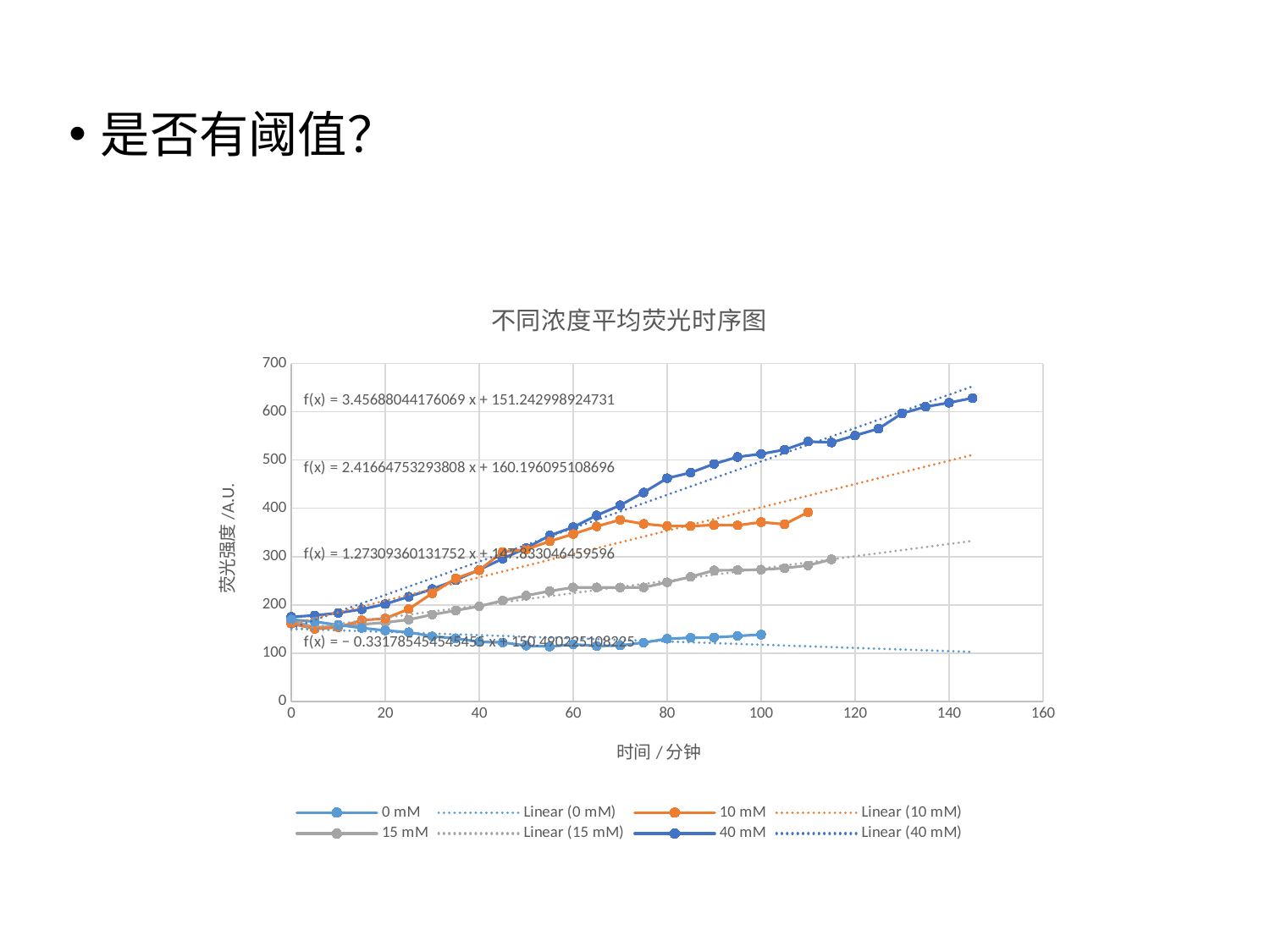

是否有阈值？

### Chart: 不同浓度平均荧光时序图

| Category |  |  |  |  |
|---|---|---|---|---|